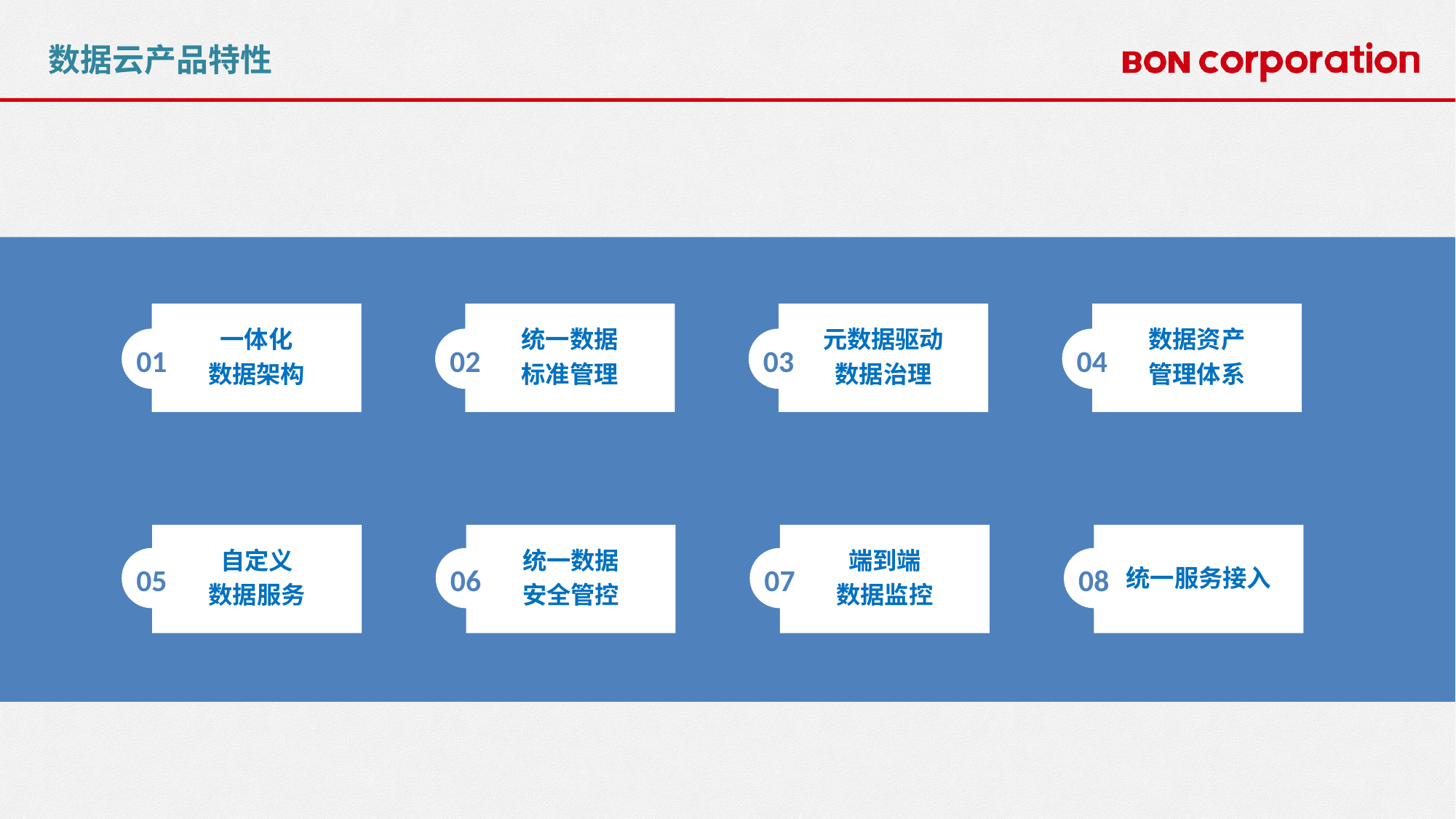

数据云产品特性

一体化
数据架构
统一数据
标准管理
元数据驱动
数据治理
数据资产
管理体系

01

02

03

04
自定义
数据服务
统一数据
安全管控
端到端
数据监控
统一服务接入

05

06

07

08